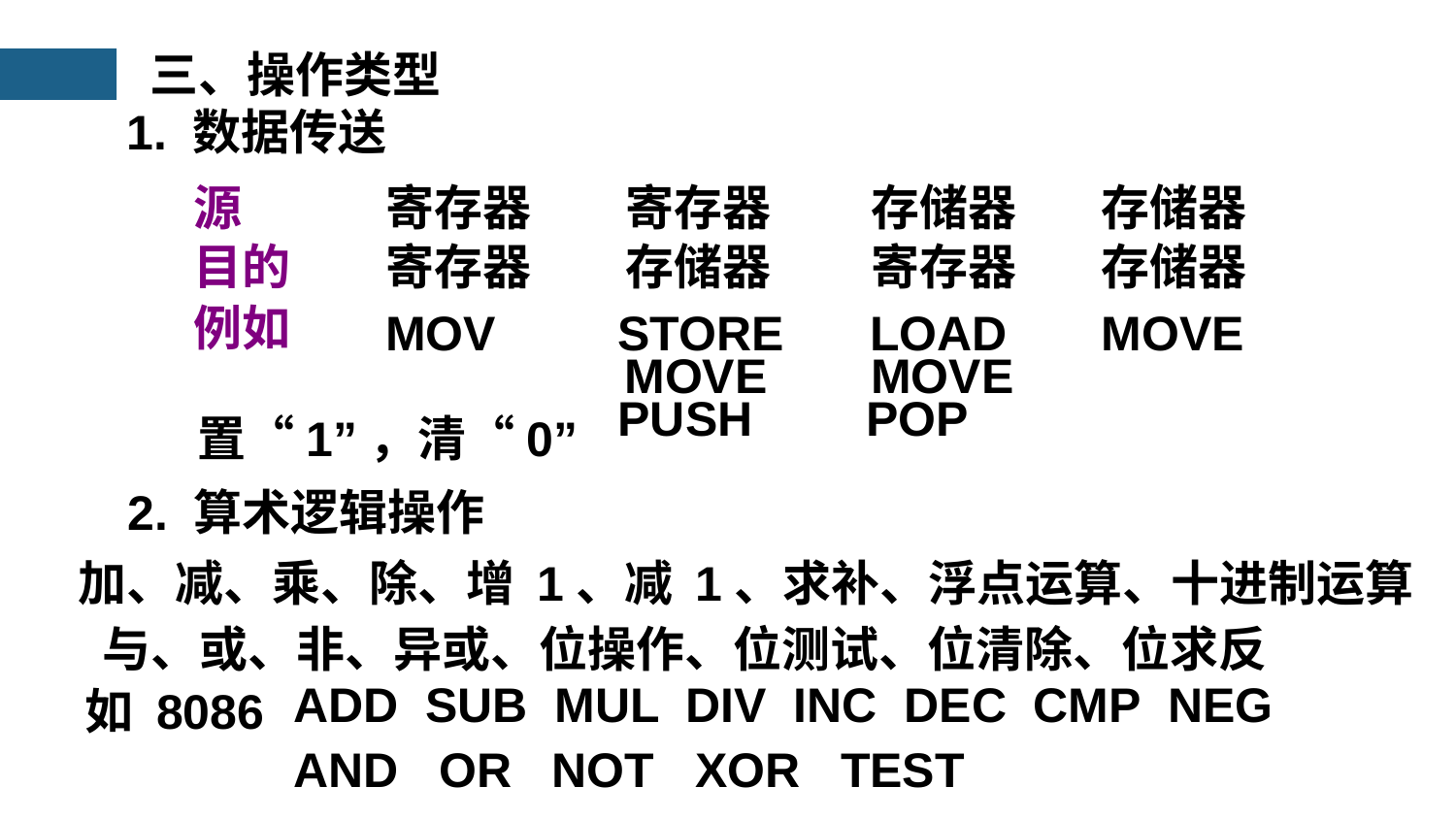

三、操作类型
1. 数据传送
源
目的
寄存器
寄存器
存储器
存储器
寄存器
存储器
寄存器
存储器
例如
MOV
STORE
LOAD
MOVE
MOVE
MOVE
PUSH
POP
置“1”，清“0”
2. 算术逻辑操作
加、减、乘、除、增 1、减 1、求补、浮点运算、十进制运算
与、或、非、异或、位操作、位测试、位清除、位求反
如 8086
ADD  SUB  MUL  DIV  INC  DEC  CMP  NEG
AND   OR   NOT   XOR   TEST